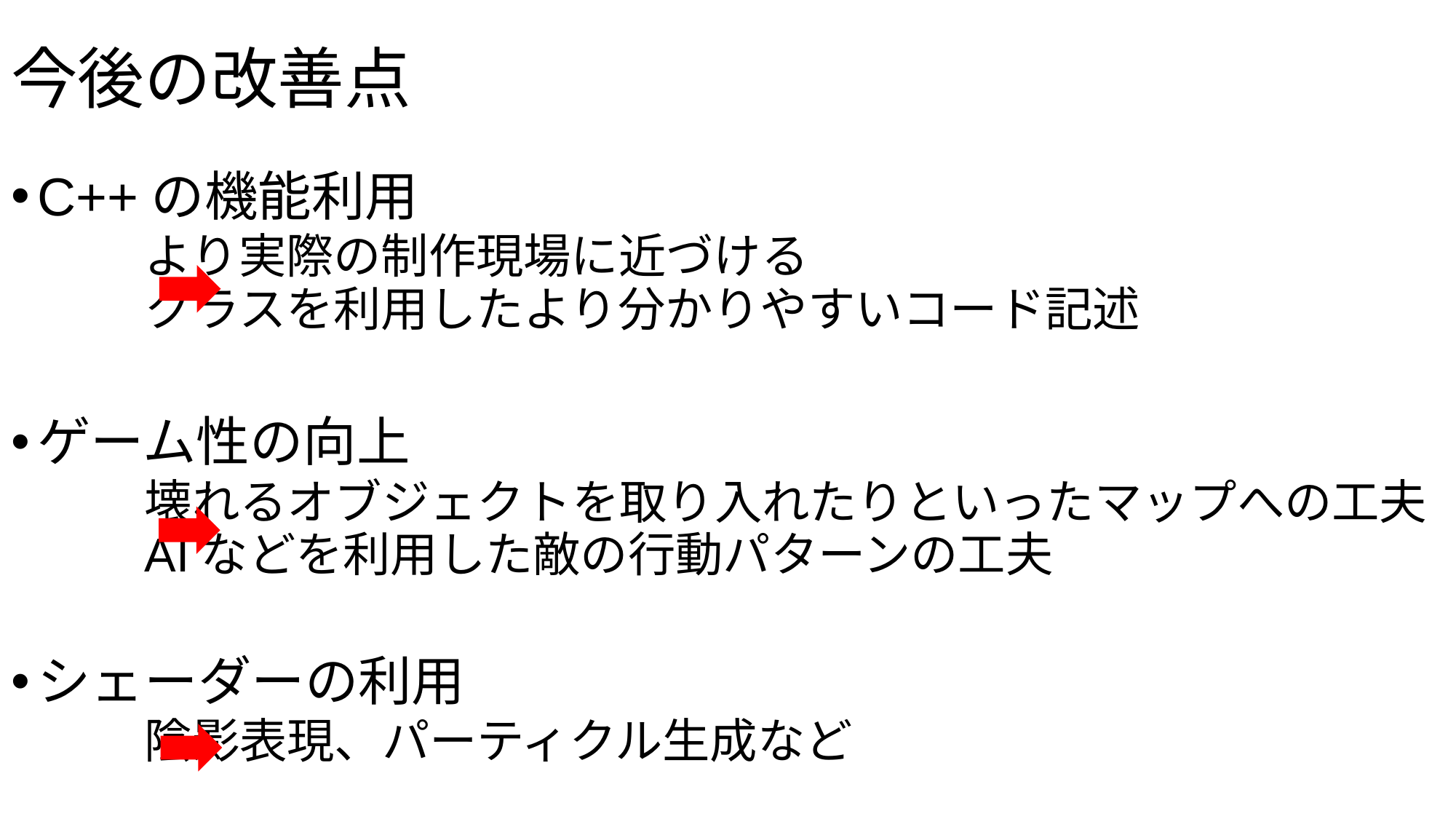

# 今後の改善点
C++の機能利用
		より実際の制作現場に近づける
		クラスを利用したより分かりやすいコード記述
ゲーム性の向上
		壊れるオブジェクトを取り入れたりといったマップへの工夫
		AIなどを利用した敵の行動パターンの工夫
シェーダーの利用
		陰影表現、パーティクル生成など